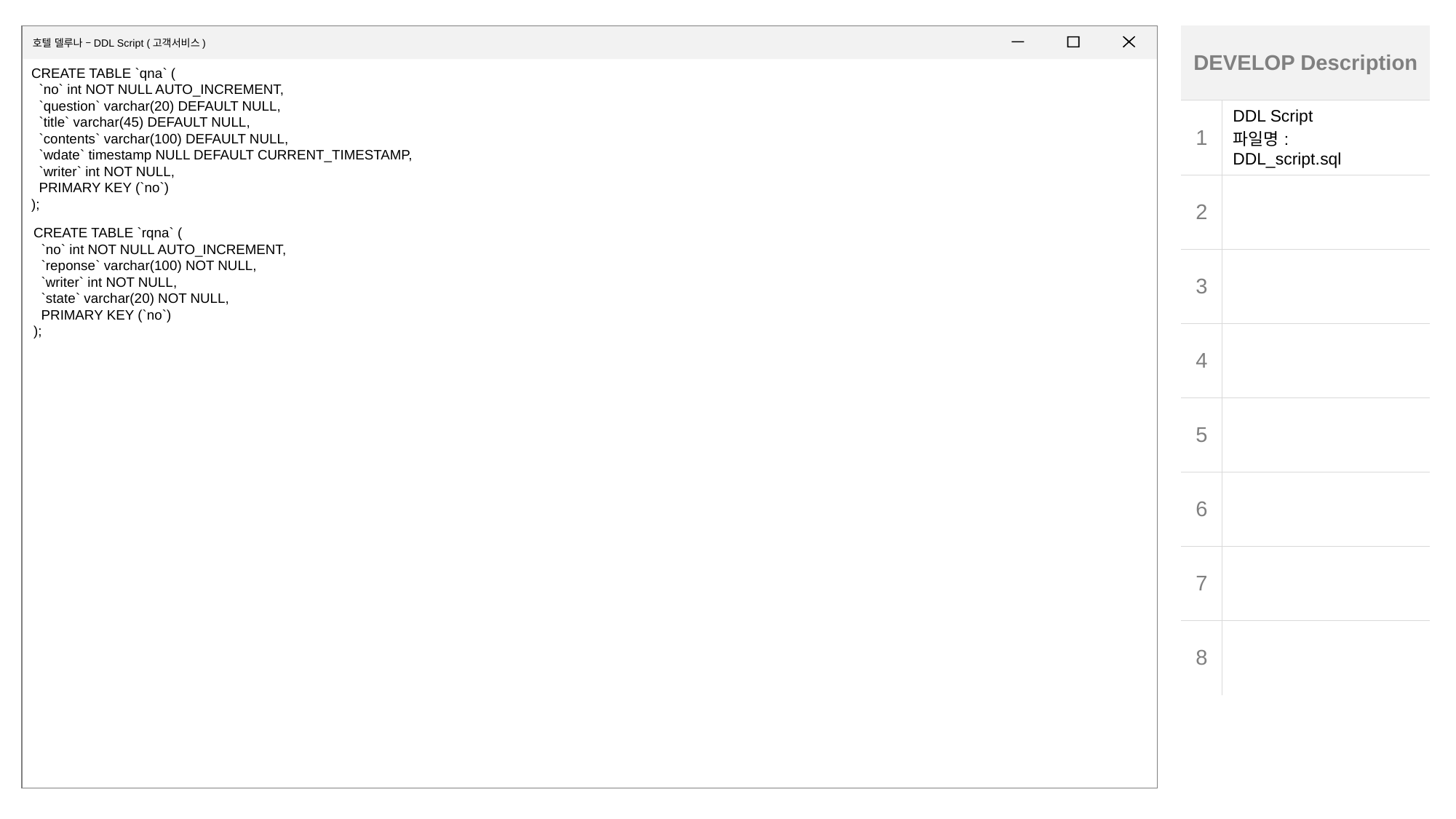

호텔 델루나 –DDL Script (고객서비스)

| DEVELOP Description |  |
| --- | --- |
| 1 | DDL Script 파일명: DDL\_script.sql |
| 2 |  |
| 3 |  |
| 4 |  |
| 5 |  |
| 6 |  |
| 7 |  |
| 8 |  |
CREATE TABLE `qna` (
  `no` int NOT NULL AUTO_INCREMENT,
  `question` varchar(20) DEFAULT NULL,
  `title` varchar(45) DEFAULT NULL,
  `contents` varchar(100) DEFAULT NULL,
  `wdate` timestamp NULL DEFAULT CURRENT_TIMESTAMP,
  `writer` int NOT NULL,
  PRIMARY KEY (`no`)
);
CREATE TABLE `rqna` (
  `no` int NOT NULL AUTO_INCREMENT,
  `reponse` varchar(100) NOT NULL,
  `writer` int NOT NULL,
  `state` varchar(20) NOT NULL,
  PRIMARY KEY (`no`)
);